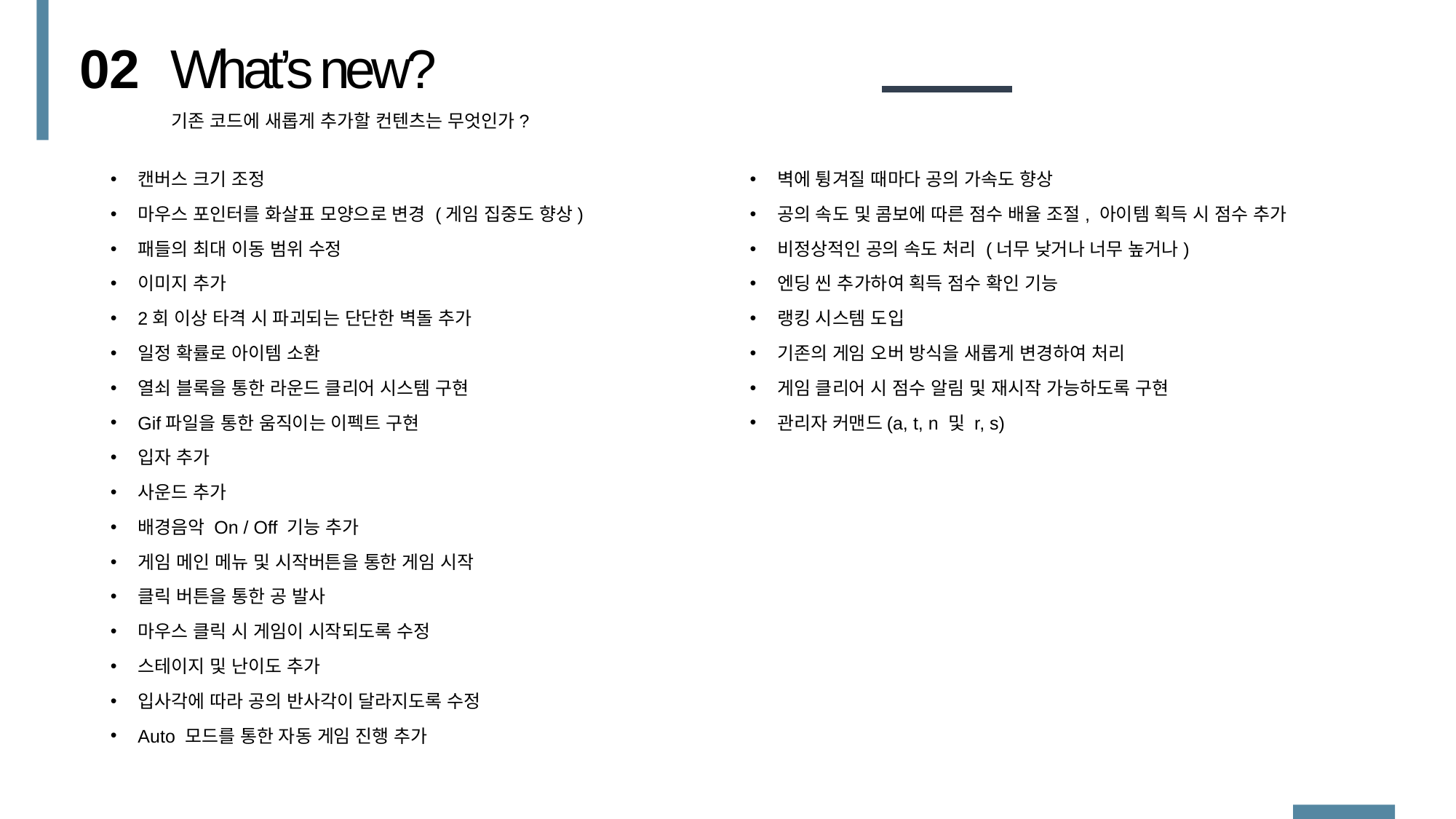

02
What’s new?
기존 코드에 새롭게 추가할 컨텐츠는 무엇인가?
캔버스 크기 조정
마우스 포인터를 화살표 모양으로 변경 (게임 집중도 향상)
패들의 최대 이동 범위 수정
이미지 추가
2회 이상 타격 시 파괴되는 단단한 벽돌 추가
일정 확률로 아이템 소환
열쇠 블록을 통한 라운드 클리어 시스템 구현
Gif파일을 통한 움직이는 이펙트 구현
입자 추가
사운드 추가
배경음악 On / Off 기능 추가
게임 메인 메뉴 및 시작버튼을 통한 게임 시작
클릭 버튼을 통한 공 발사
마우스 클릭 시 게임이 시작되도록 수정
스테이지 및 난이도 추가
입사각에 따라 공의 반사각이 달라지도록 수정
Auto 모드를 통한 자동 게임 진행 추가
벽에 튕겨질 때마다 공의 가속도 향상
공의 속도 및 콤보에 따른 점수 배율 조절, 아이템 획득 시 점수 추가
비정상적인 공의 속도 처리 (너무 낮거나 너무 높거나)
엔딩 씬 추가하여 획득 점수 확인 기능
랭킹 시스템 도입
기존의 게임 오버 방식을 새롭게 변경하여 처리
게임 클리어 시 점수 알림 및 재시작 가능하도록 구현
관리자 커맨드(a, t, n 및 r, s)